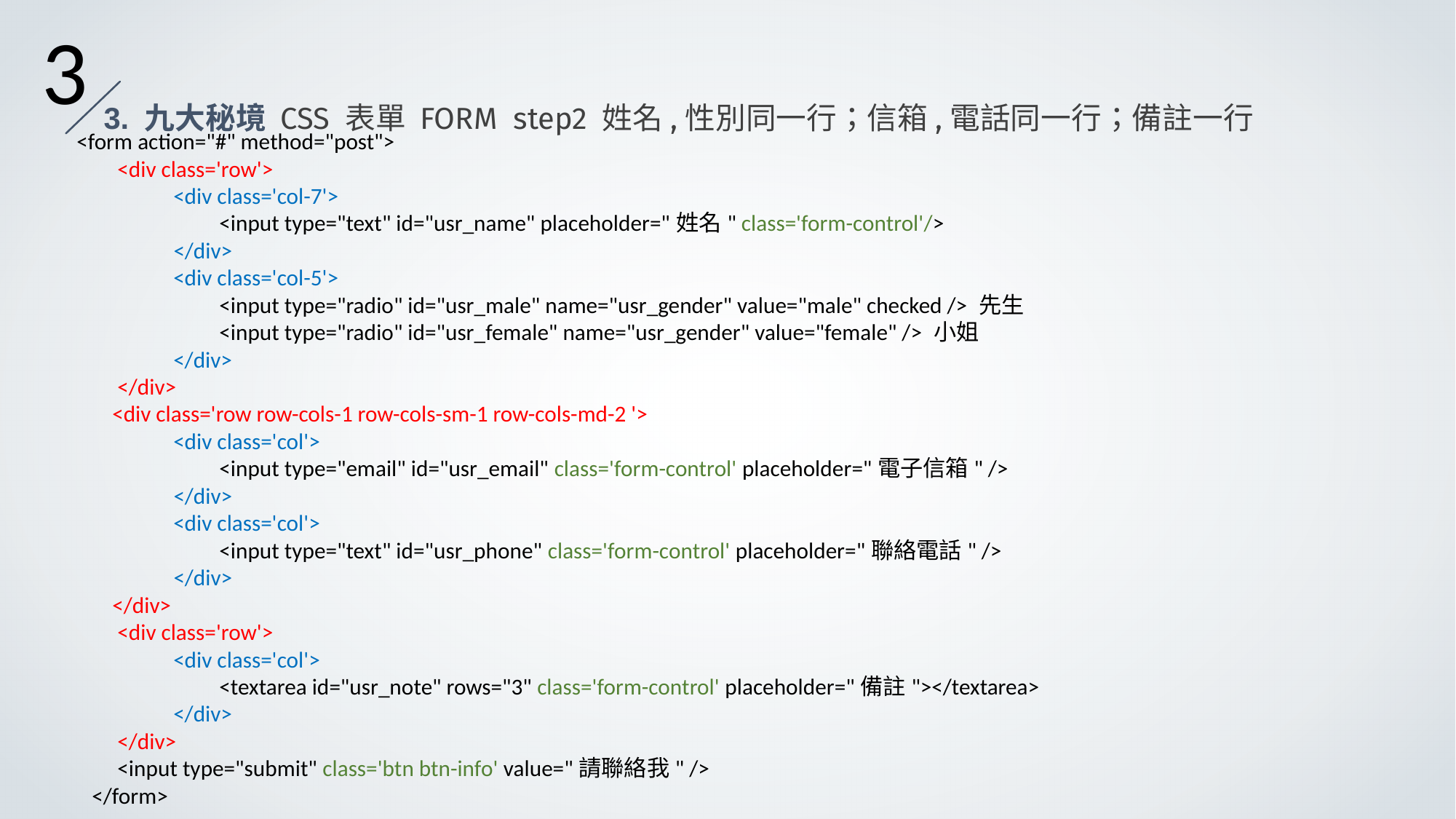

3
3. 九大秘境 CSS 表單 FORM  step2 姓名,性別同一行；信箱,電話同一行；備註一行
<form action="#" method="post">
        <div class='row'>
                   <div class='col-7'>
                            <input type="text" id="usr_name" placeholder="姓名" class='form-control'/>
                   </div>
                   <div class='col-5'>
                            <input type="radio" id="usr_male" name="usr_gender" value="male" checked /> 先生
                            <input type="radio" id="usr_female" name="usr_gender" value="female" /> 小姐
                   </div>
        </div>
       <div class='row row-cols-1 row-cols-sm-1 row-cols-md-2 '>
                   <div class='col'>
                            <input type="email" id="usr_email" class='form-control' placeholder="電子信箱" />
                   </div>
                   <div class='col'>
                            <input type="text" id="usr_phone" class='form-control' placeholder="聯絡電話" />
                   </div>
       </div>
        <div class='row'>
                   <div class='col'>
                            <textarea id="usr_note" rows="3" class='form-control' placeholder="備註"></textarea>
                   </div>
        </div>
        <input type="submit" class='btn btn-info' value="請聯絡我" />
   </form>
70